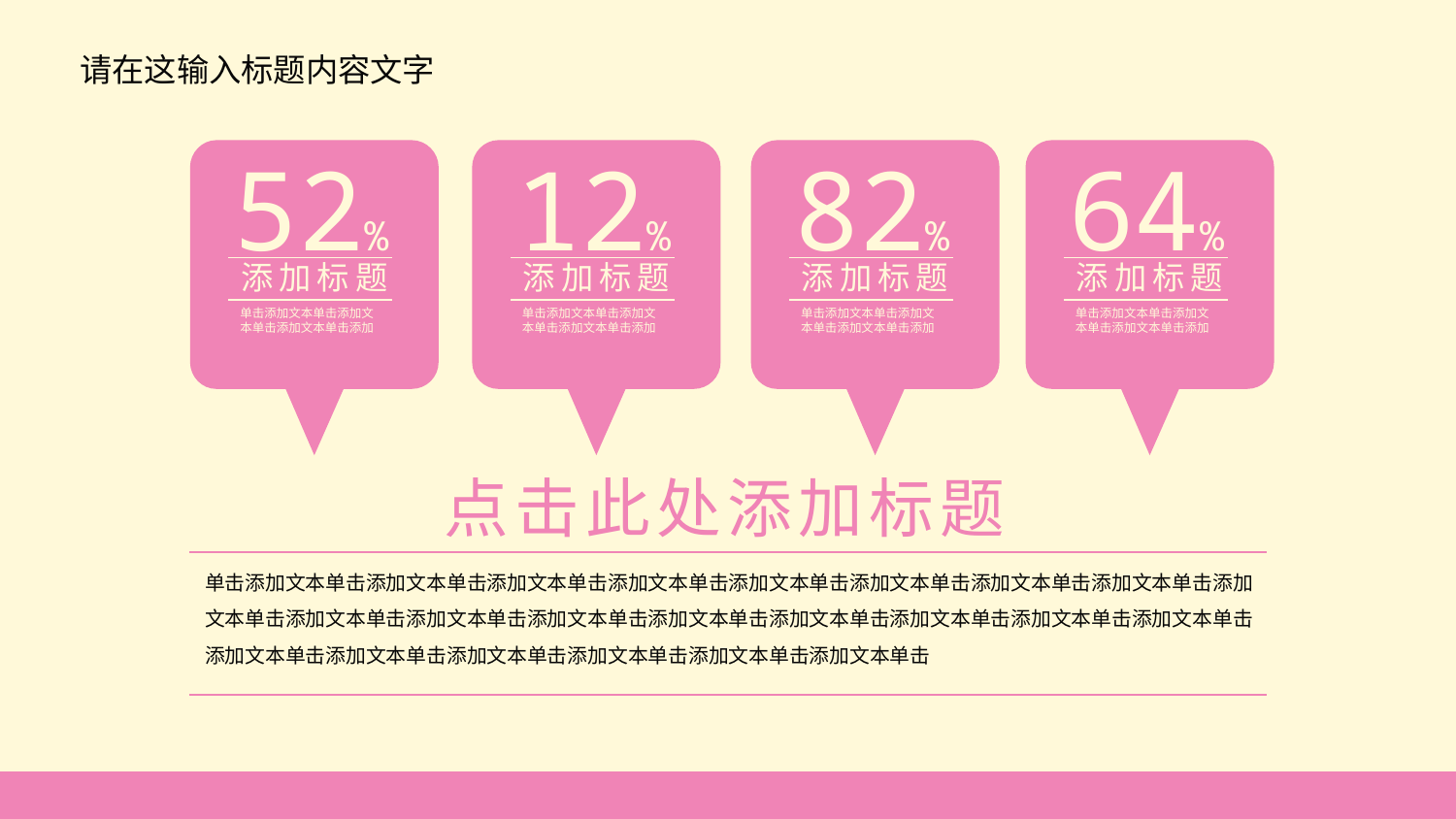

请在这输入标题内容文字
52%

添加标题
单击添加文本单击添加文本单击添加文本单击添加
12%

添加标题
单击添加文本单击添加文本单击添加文本单击添加
82%

添加标题
单击添加文本单击添加文本单击添加文本单击添加
64%

添加标题
单击添加文本单击添加文本单击添加文本单击添加
点击此处添加标题
单击添加文本单击添加文本单击添加文本单击添加文本单击添加文本单击添加文本单击添加文本单击添加文本单击添加文本单击添加文本单击添加文本单击添加文本单击添加文本单击添加文本单击添加文本单击添加文本单击添加文本单击添加文本单击添加文本单击添加文本单击添加文本单击添加文本单击添加文本单击